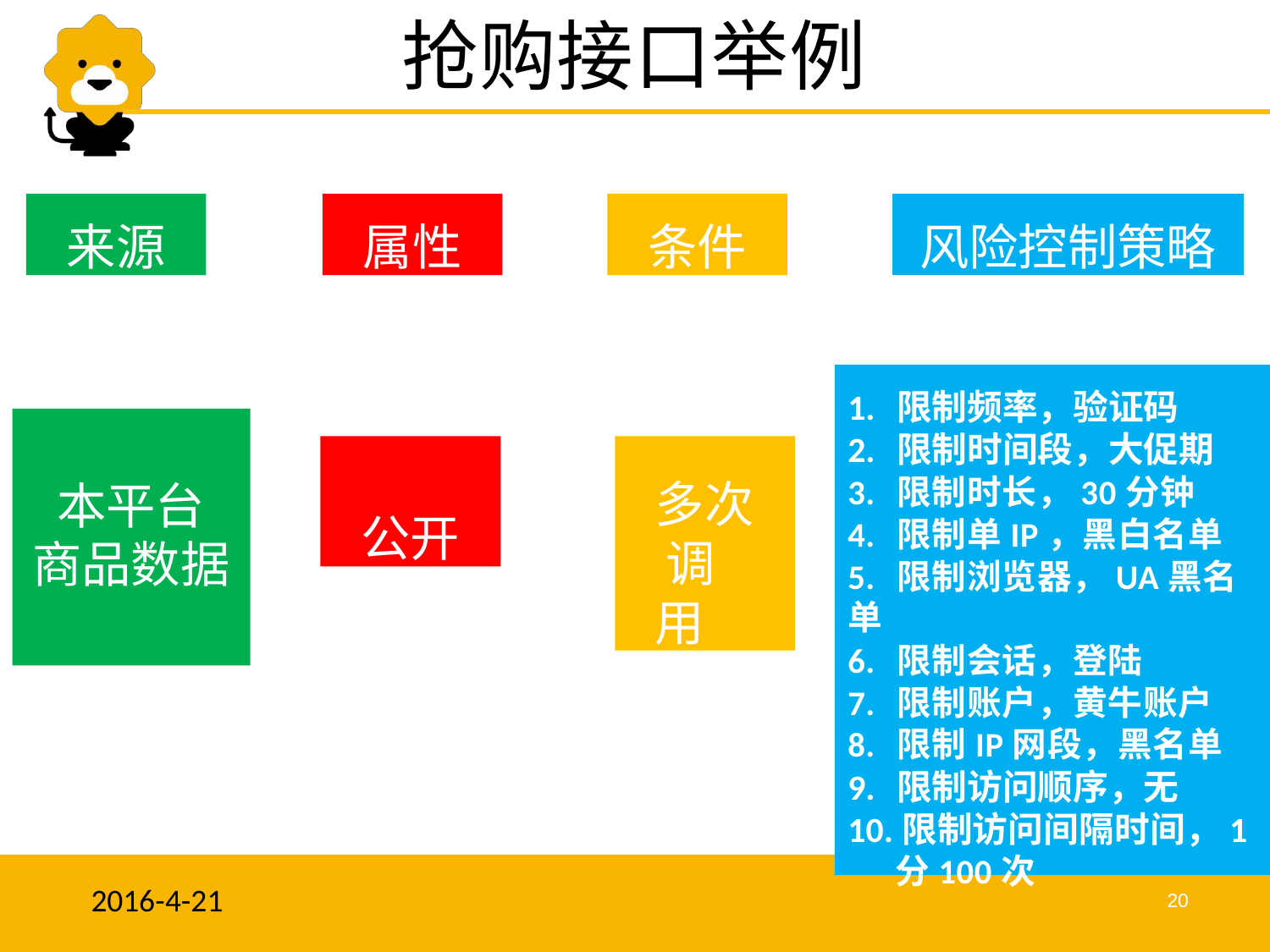

# 抢购接口举例
来源
属性
条件
风险控制策略

1.	限制频率，验证码
2.	限制时间段，大促期
3.	限制时长，30分钟
4.	限制单IP，黑白名单
5.	限制浏览器，UA黑名单
6.	限制会话，登陆
7.	限制账户，黄牛账户
8.	限制IP网段，黑名单
9.	限制访问顺序，无
10.限制访问间隔时间，1
分100次

公开
多次  调用
本平台  商品数据
2016-4-21
20